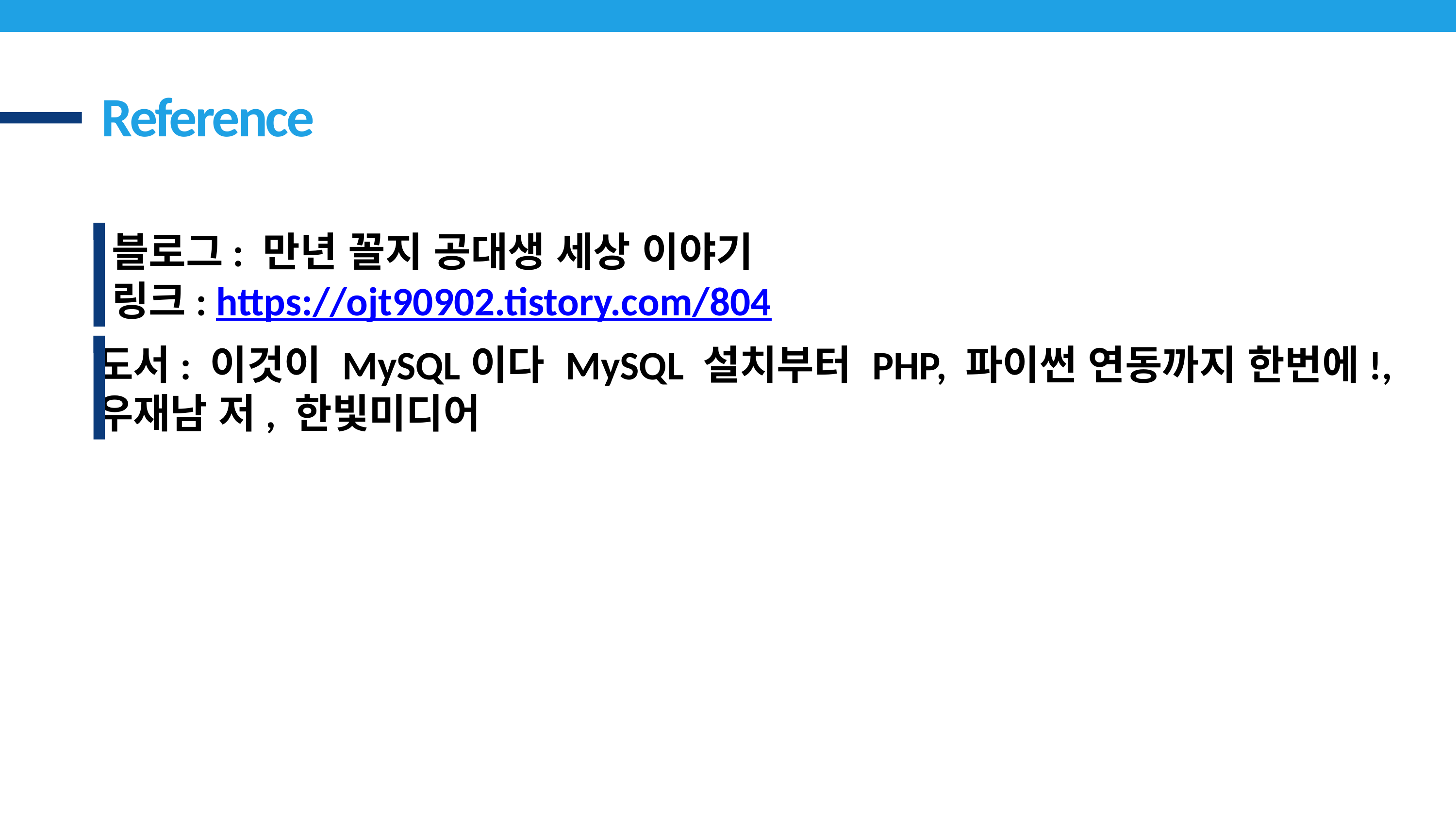

Reference

블로그: 만년 꼴지 공대생 세상 이야기
링크: https://ojt90902.tistory.com/804
도서: 이것이 MySQL이다 MySQL 설치부터 PHP, 파이썬 연동까지 한번에!,
우재남 저, 한빛미디어